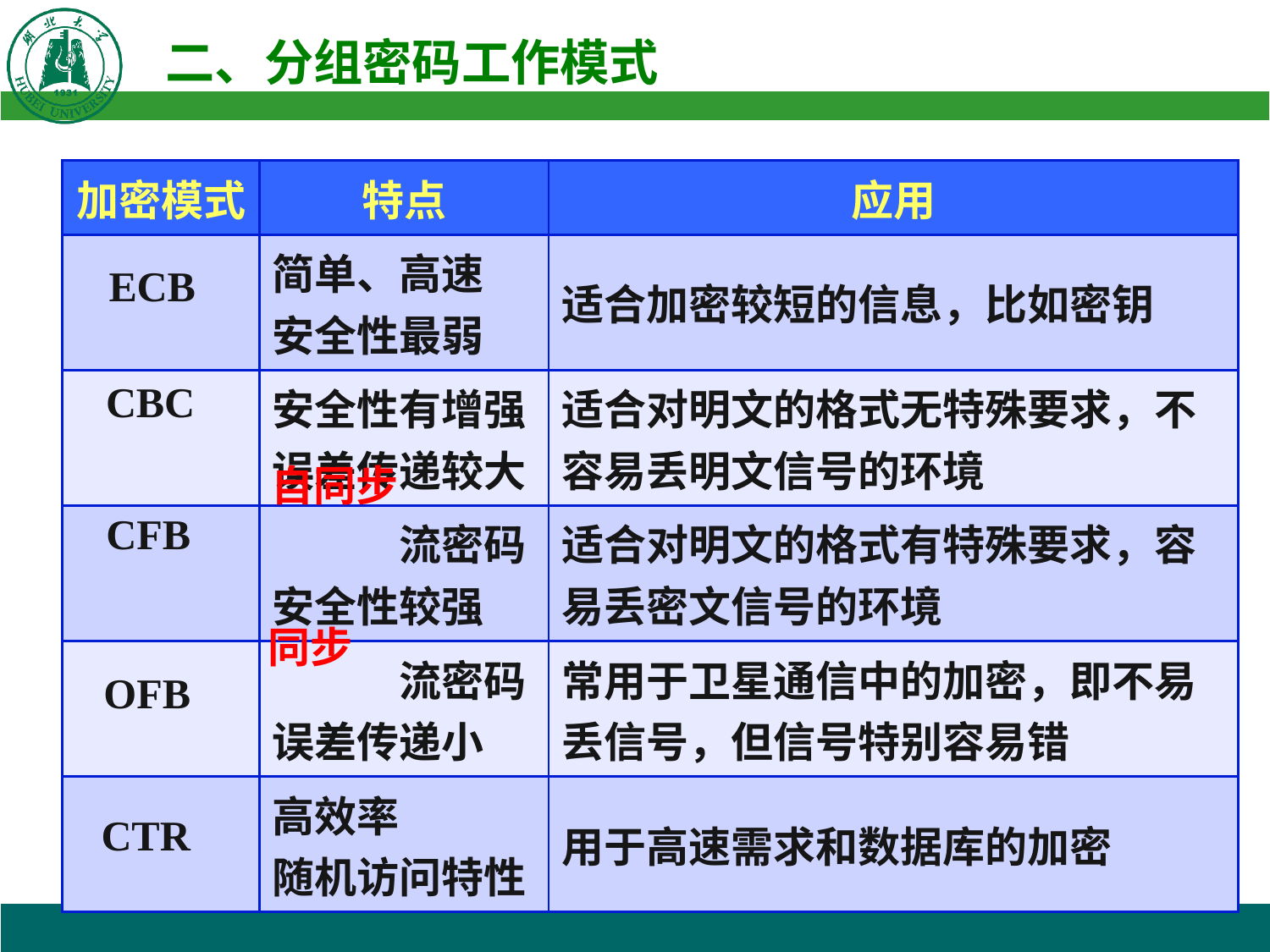

| 加密模式 | 特点 | 应用 |
| --- | --- | --- |
|  | 简单、高速 安全性最弱 | 适合加密较短的信息，比如密钥 |
|  | 安全性有增强 误差传递较大 | 适合对明文的格式无特殊要求，不容易丢明文信号的环境 |
|  | 流密码 安全性较强 | 适合对明文的格式有特殊要求，容易丢密文信号的环境 |
|  | 流密码 误差传递小 | 常用于卫星通信中的加密，即不易丢信号，但信号特别容易错 |
|  | 高效率 随机访问特性 | 用于高速需求和数据库的加密 |
ECB
CBC
自同步
CFB
同步
OFB
CTR